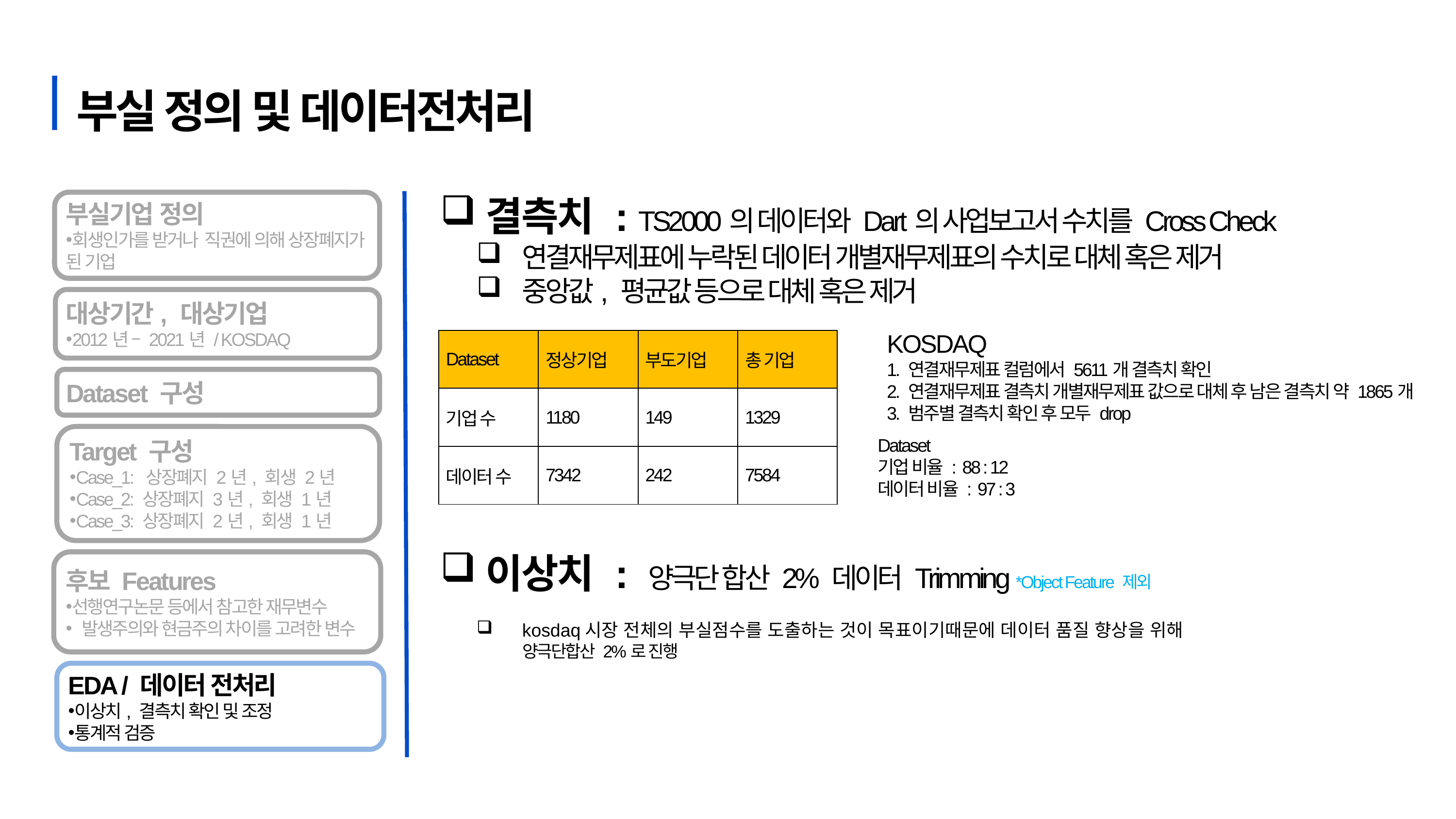

부실 정의 및 데이터전처리

결측치 : TS2000의 데이터와 Dart의 사업보고서 수치를 Cross Check
연결재무제표에 누락된 데이터 개별재무제표의 수치로 대체 혹은 제거
중앙값, 평균값 등으로 대체 혹은 제거

부실기업 정의
회생인가를 받거나  직권에 의해 상장폐지가 된 기업

대상기간, 대상기업
2012년 – 2021년 / KOSDAQ

KOSDAQ
1. 연결재무제표 컬럼에서 5611개 결측치 확인
2. 연결재무제표 결측치 개별재무제표 값으로 대체 후 남은 결측치 약 1865개
3. 범주별 결측치 확인 후 모두 drop
| Dataset | 정상기업 | 부도기업 | 총 기업 |
| --- | --- | --- | --- |
| 기업 수 | 1180 | 149 | 1329 |
| 데이터 수 | 7342 | 242 | 7584 |
Dataset 구성
Target 구성
Case_1:  상장폐지 2년, 회생 2년
Case_2: 상장폐지 3년, 회생 1년
Case_3: 상장폐지 2년, 회생 1년
Dataset
기업 비율 :  88 : 12
데이터 비율 :  97 : 3
이상치 : 양극단 합산 2% 데이터 Trimming *Object Feature 제외

kosdaq시장 전체의 부실점수를 도출하는 것이 목표이기때문에 데이터 품질 향상을 위해
            양극단합산 2%로 진행

후보 Features
선행연구논문 등에서 참고한 재무변수
 발생주의와 현금주의 차이를 고려한 변수
EDA / 데이터 전처리
이상치, 결측치 확인 및 조정
통계적 검증